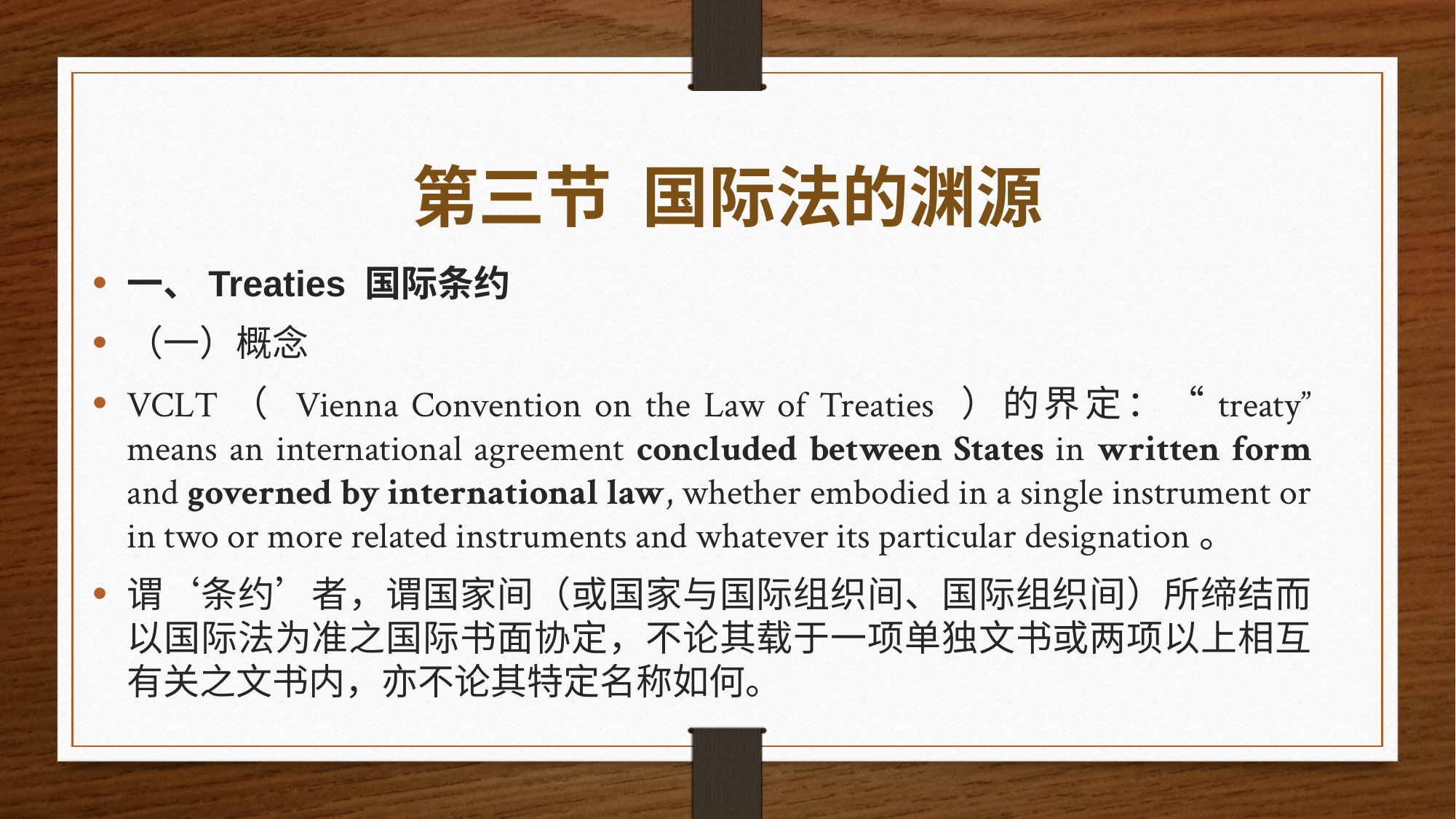

# 第三节  国际法的渊源
一、Treaties 国际条约
（一）概念
VCLT（ Vienna Convention on the Law of Treaties ）的界定：“treaty” means an international agreement concluded between States in written form and governed by international law, whether embodied in a single instrument or in two or more related instruments and whatever its particular designation。
谓‘条约’者，谓国家间（或国家与国际组织间、国际组织间）所缔结而以国际法为准之国际书面协定，不论其载于一项单独文书或两项以上相互有关之文书内，亦不论其特定名称如何。